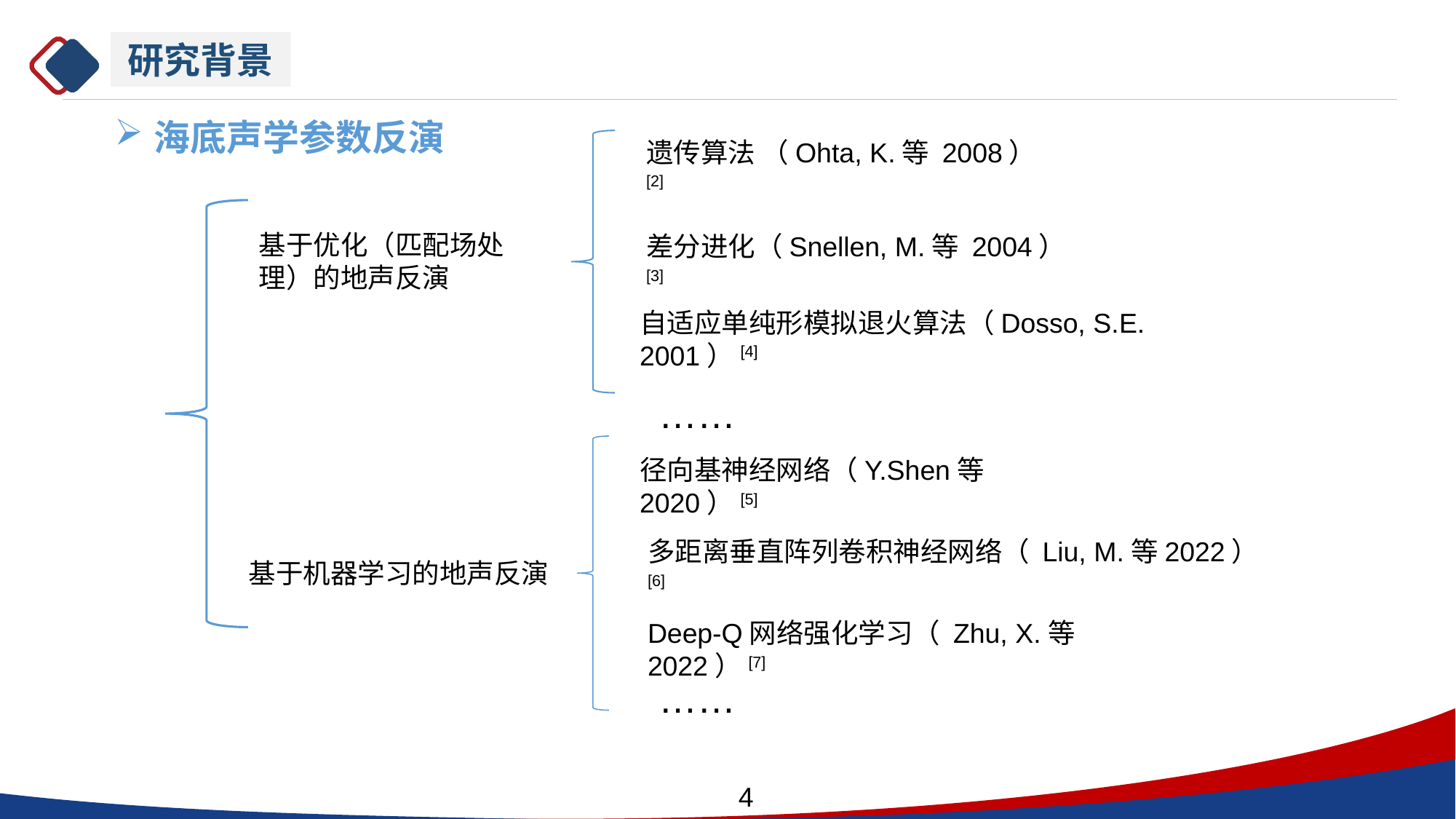

研究背景

网站平台，共有网站40个，其中29个在用（其中8个为网站群）
海底声学参数反演
遗传算法 （Ohta, K.等 2008）[2]

基于优化（匹配场处理）的地声反演
差分进化（Snellen, M.等 2004）[3]
自适应单纯形模拟退火算法（Dosso, S.E. 2001）[4]
……

径向基神经网络（Y.Shen等2020）[5]
多距离垂直阵列卷积神经网络（ Liu, M.等2022）[6]
基于机器学习的地声反演
Deep-Q网络强化学习（ Zhu, X.等2022）[7]
……
4